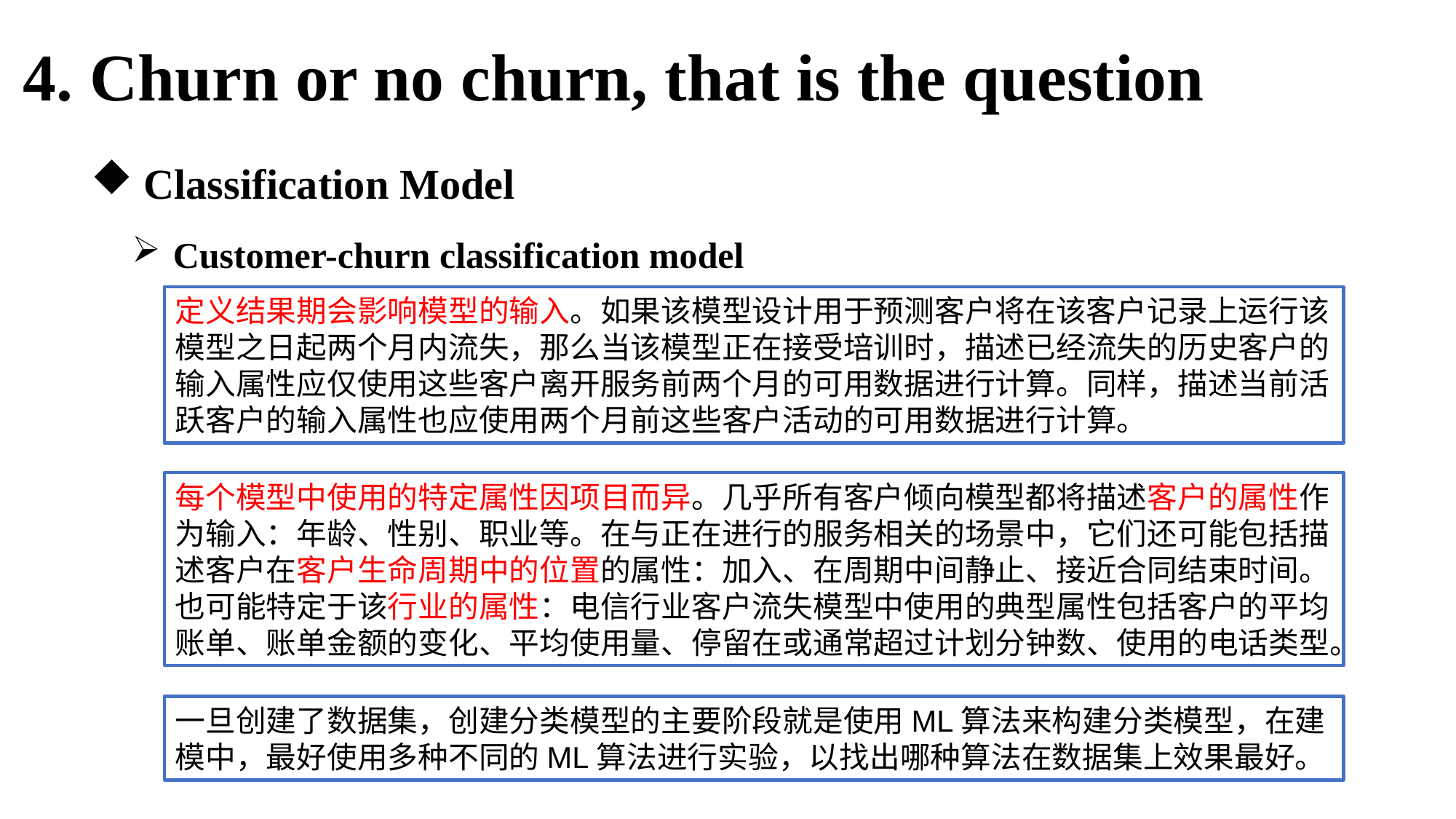

4. Churn or no churn, that is the question

 Classification Model
Customer-churn classification model
定义结果期会影响模型的输入。如果该模型设计用于预测客户将在该客户记录上运行该模型之日起两个月内流失，那么当该模型正在接受培训时，描述已经流失的历史客户的输入属性应仅使用这些客户离开服务前两个月的可用数据进行计算。同样，描述当前活跃客户的输入属性也应使用两个月前这些客户活动的可用数据进行计算。
每个模型中使用的特定属性因项目而异。几乎所有客户倾向模型都将描述客户的属性作为输入：年龄、性别、职业等。在与正在进行的服务相关的场景中，它们还可能包括描述客户在客户生命周期中的位置的属性：加入、在周期中间静止、接近合同结束时间。也可能特定于该行业的属性：电信行业客户流失模型中使用的典型属性包括客户的平均账单、账单金额的变化、平均使用量、停留在或通常超过计划分钟数、使用的电话类型。
一旦创建了数据集，创建分类模型的主要阶段就是使用ML算法来构建分类模型，在建模中，最好使用多种不同的ML算法进行实验，以找出哪种算法在数据集上效果最好。
24